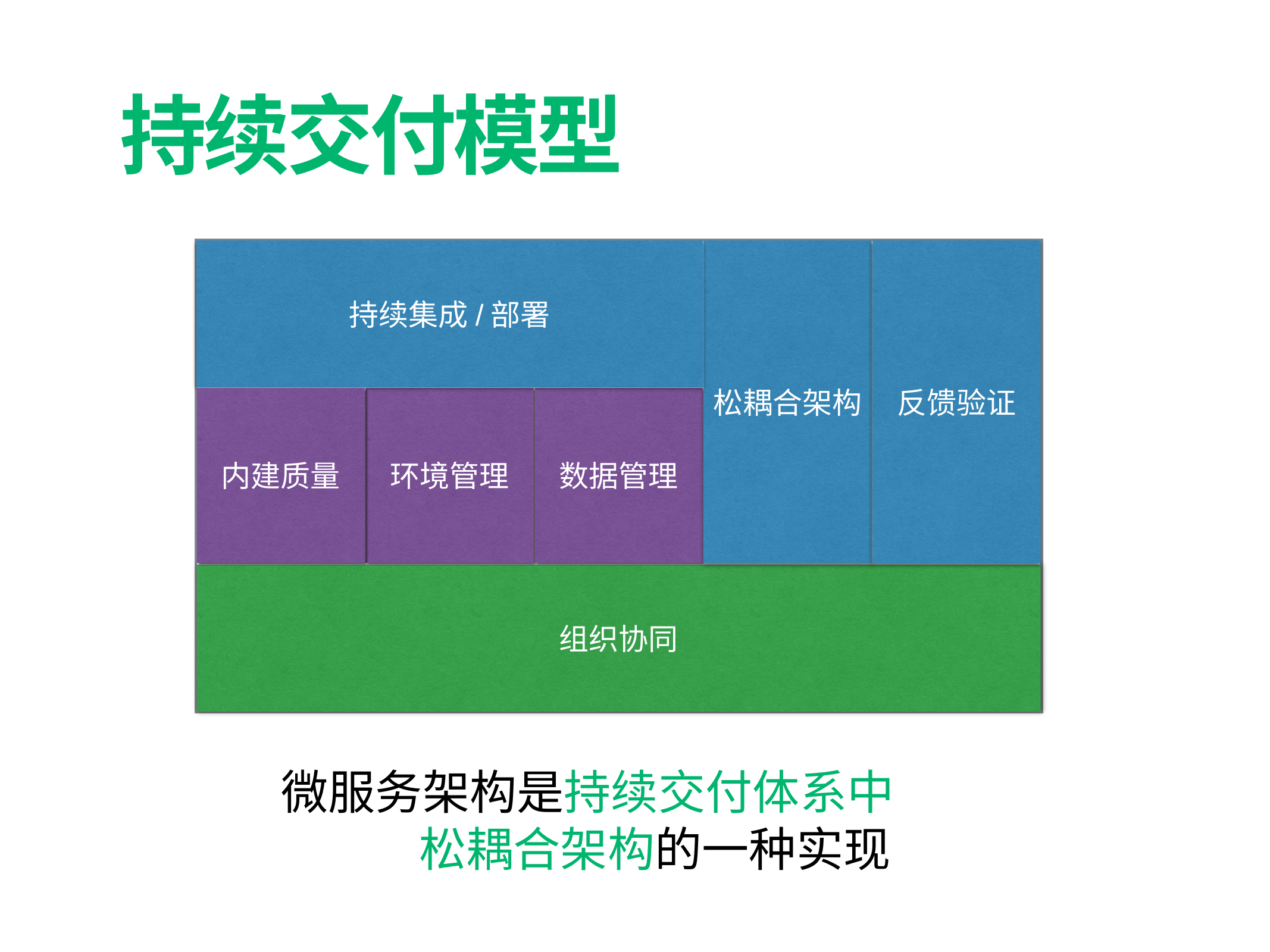

持续交付模型

反馈验证
持续集成/部署
松耦合架构
内建质量
环境管理
数据管理
组织协同
微服务架构是持续交付体系中
            松耦合架构的一种实现
34